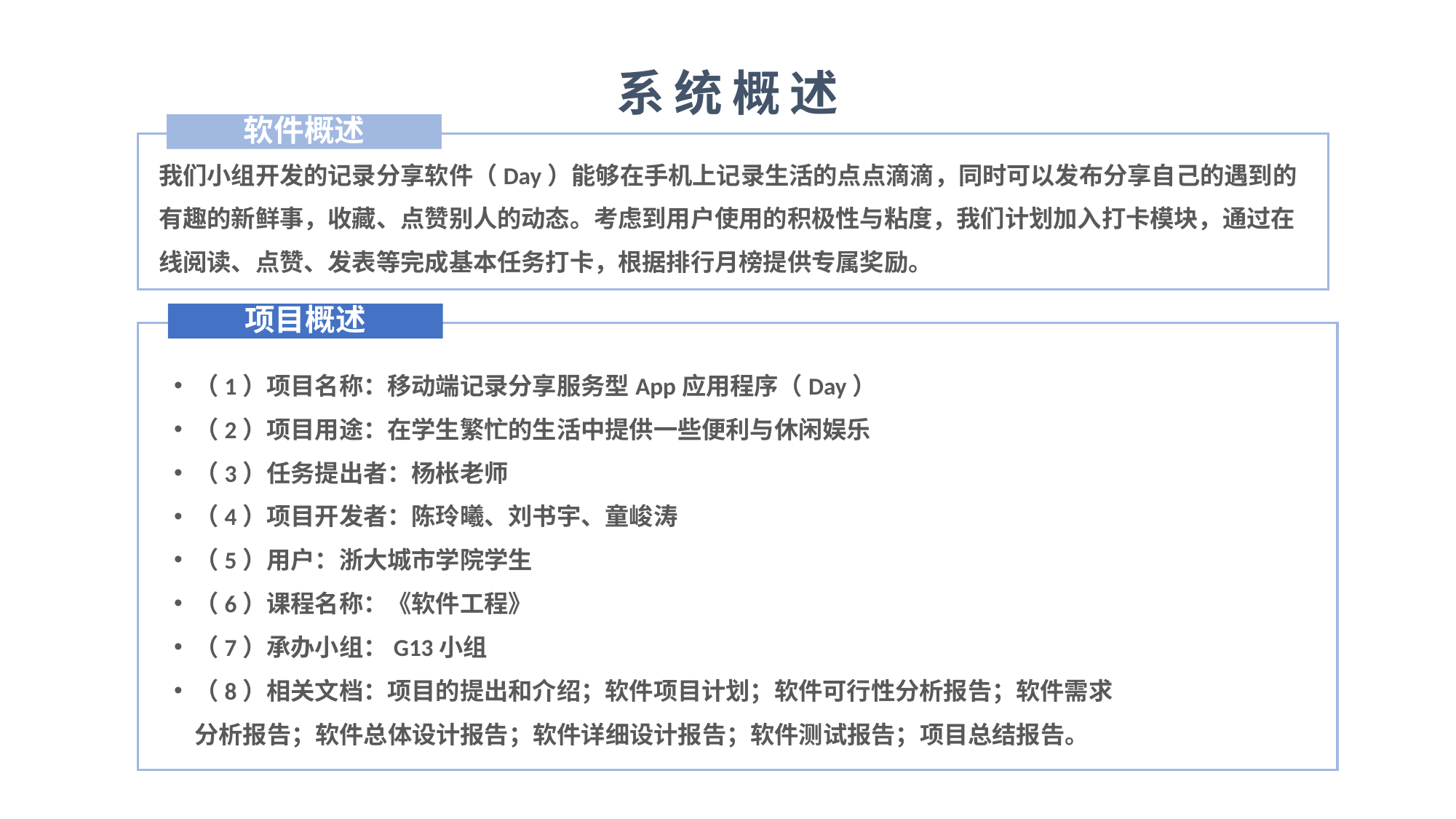

系统概述
软件概述

我们小组开发的记录分享软件（Day）能够在手机上记录生活的点点滴滴，同时可以发布分享自己的遇到的有趣的新鲜事，收藏、点赞别人的动态。考虑到用户使用的积极性与粘度，我们计划加入打卡模块，通过在线阅读、点赞、发表等完成基本任务打卡，根据排行月榜提供专属奖励。
项目概述

（1）项目名称：移动端记录分享服务型App应用程序（Day）
（2）项目用途：在学生繁忙的生活中提供一些便利与休闲娱乐
（3）任务提出者：杨枨老师
（4）项目开发者：陈玲曦、刘书宇、童峻涛
（5）用户：浙大城市学院学生
（6）课程名称：《软件工程》
（7）承办小组：G13小组
（8）相关文档：项目的提出和介绍；软件项目计划；软件可行性分析报告；软件需求分析报告；软件总体设计报告；软件详细设计报告；软件测试报告；项目总结报告。